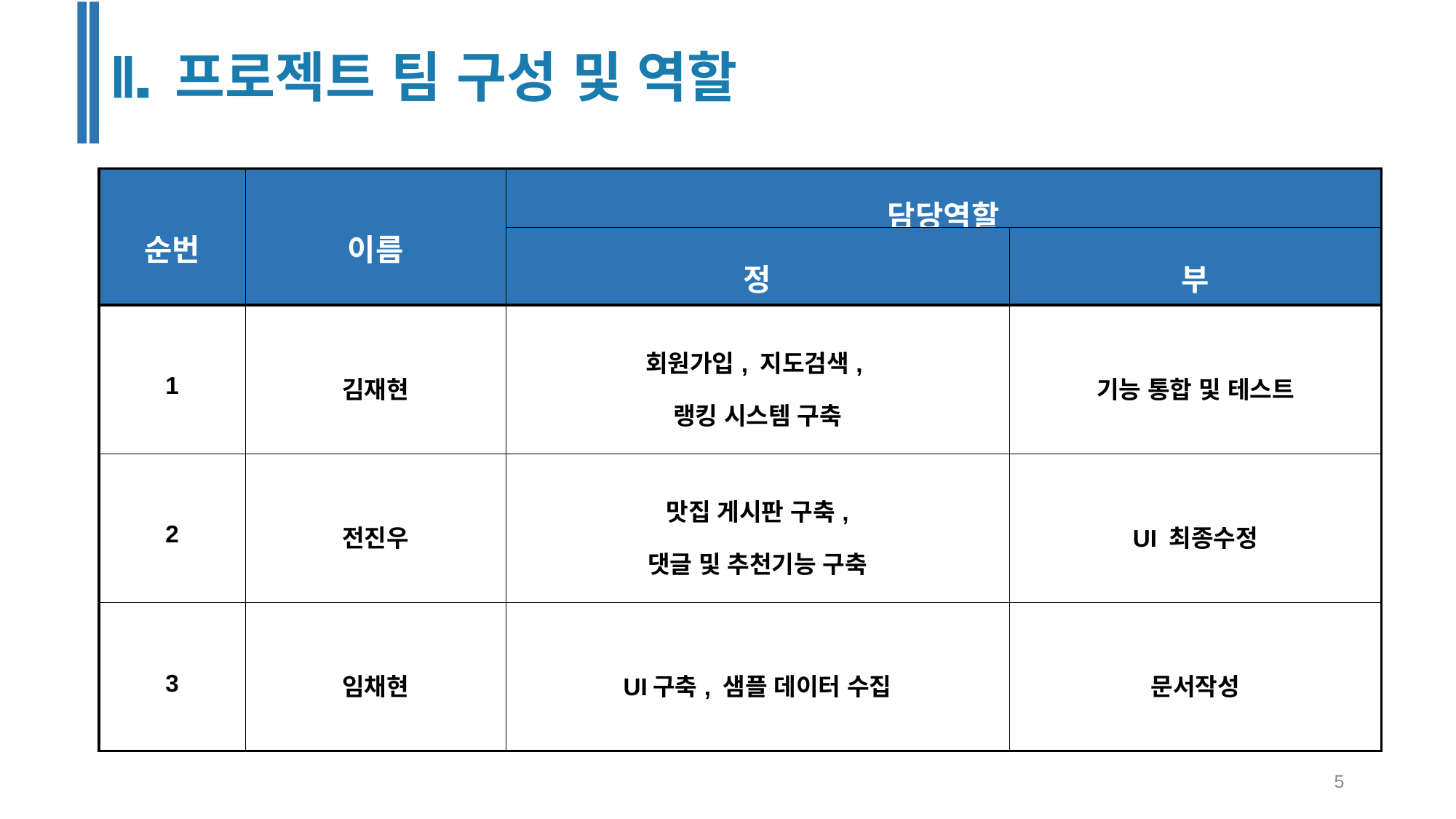

Ⅱ. 프로젝트 팀 구성 및 역할
| 순번 | 이름 | 담당역할 |  |
| --- | --- | --- | --- |
|  |  | 정 | 부 |
| 1 | 김재현 | 회원가입, 지도검색, 랭킹 시스템 구축 | 기능 통합 및 테스트 |
| 2 | 전진우 | 맛집 게시판 구축, 댓글 및 추천기능 구축 | UI 최종수정 |
| 3 | 임채현 | UI구축, 샘플 데이터 수집 | 문서작성 |

5